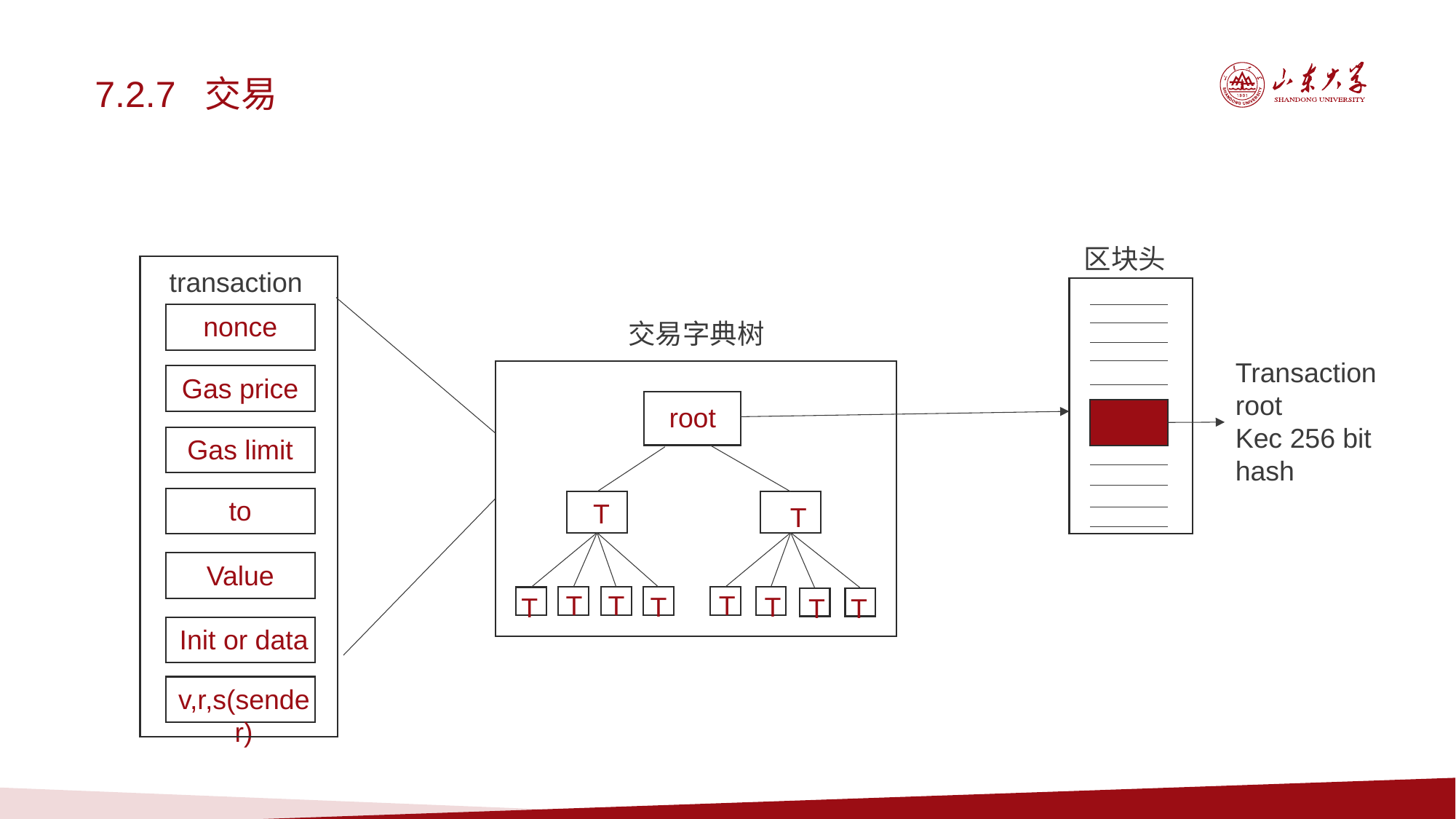

7.2.7  交易
区块头

nonce

Gas price

Gas limit
to

Value
Init or data

v,r,s(sender)

transaction

交易字典树
Transaction root
Kec 256 bit
hash

root
T
T
T
T
T
T
T
T
T
T